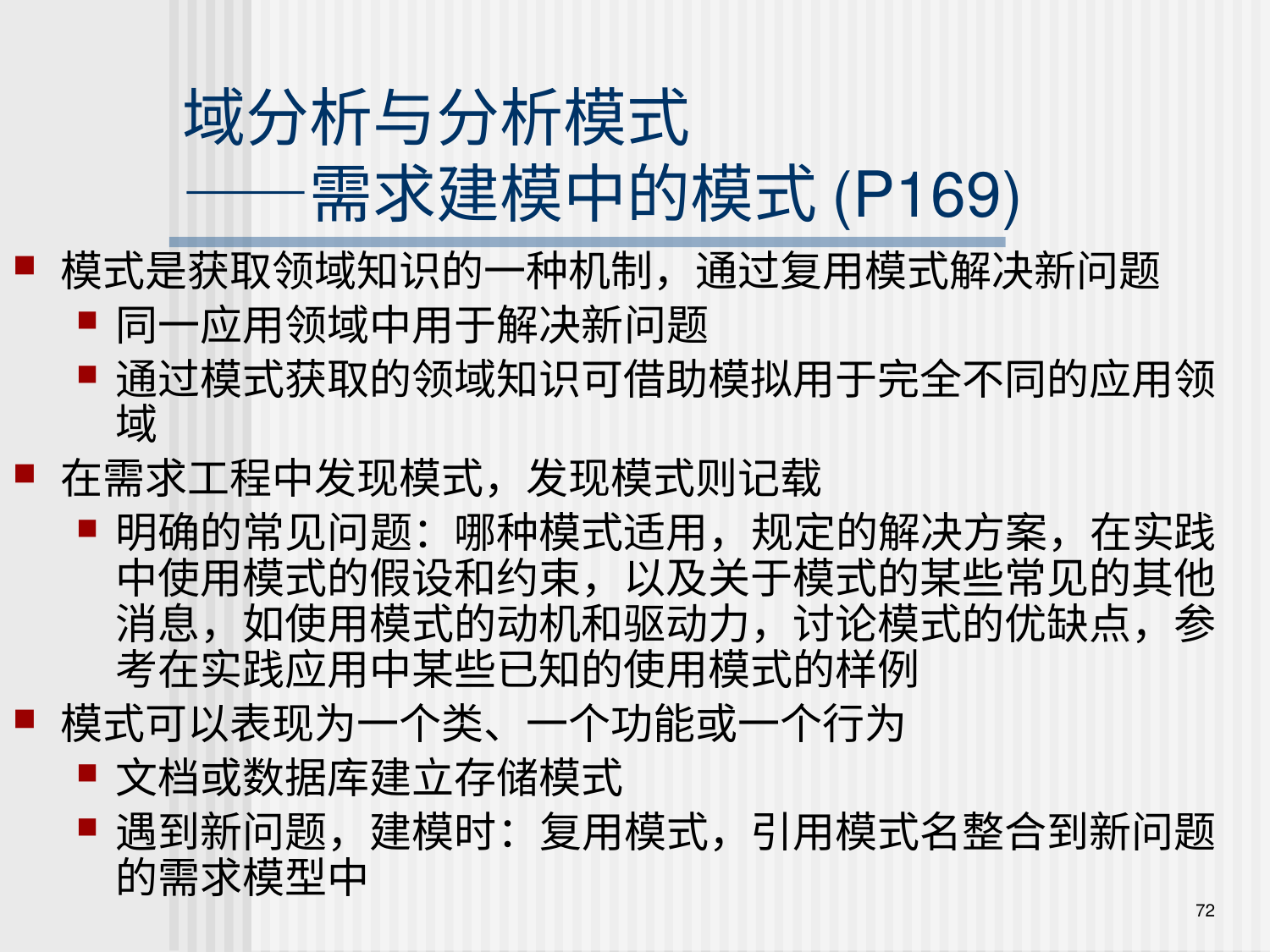

# 域分析与分析模式 ——需求建模中的模式(P169)
模式是获取领域知识的一种机制，通过复用模式解决新问题
同一应用领域中用于解决新问题
通过模式获取的领域知识可借助模拟用于完全不同的应用领域
在需求工程中发现模式，发现模式则记载
明确的常见问题：哪种模式适用，规定的解决方案，在实践中使用模式的假设和约束，以及关于模式的某些常见的其他消息，如使用模式的动机和驱动力，讨论模式的优缺点，参考在实践应用中某些已知的使用模式的样例
模式可以表现为一个类、一个功能或一个行为
文档或数据库建立存储模式
遇到新问题，建模时：复用模式，引用模式名整合到新问题的需求模型中
72